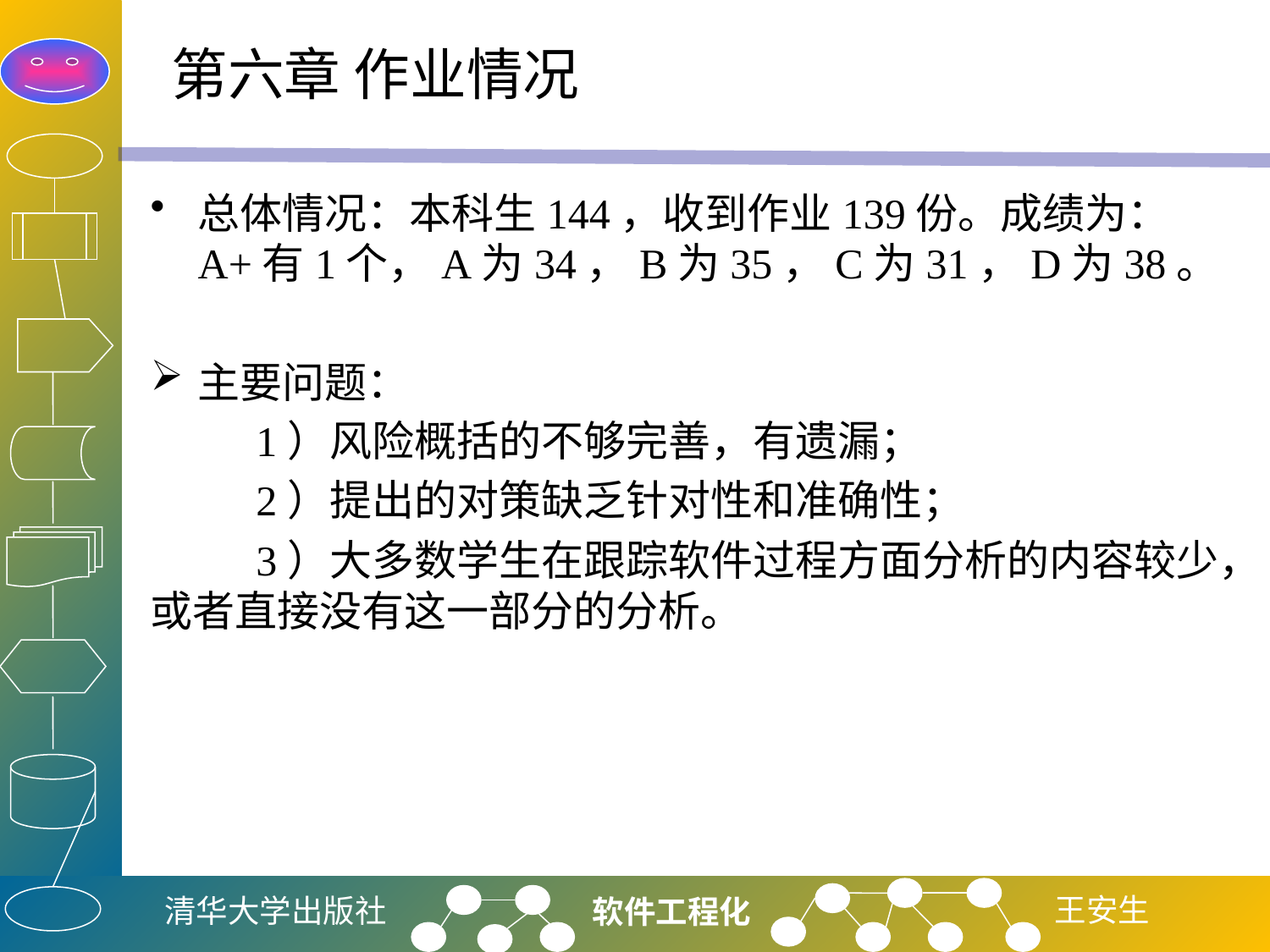

# 第六章 作业情况
总体情况：本科生144，收到作业139份。成绩为：A+有1个，A为34，B为35，C为31，D为38。

主要问题：
          1）风险概括的不够完善，有遗漏；
          2）提出的对策缺乏针对性和准确性；
          3）大多数学生在跟踪软件过程方面分析的内容较少，或者直接没有这一部分的分析。